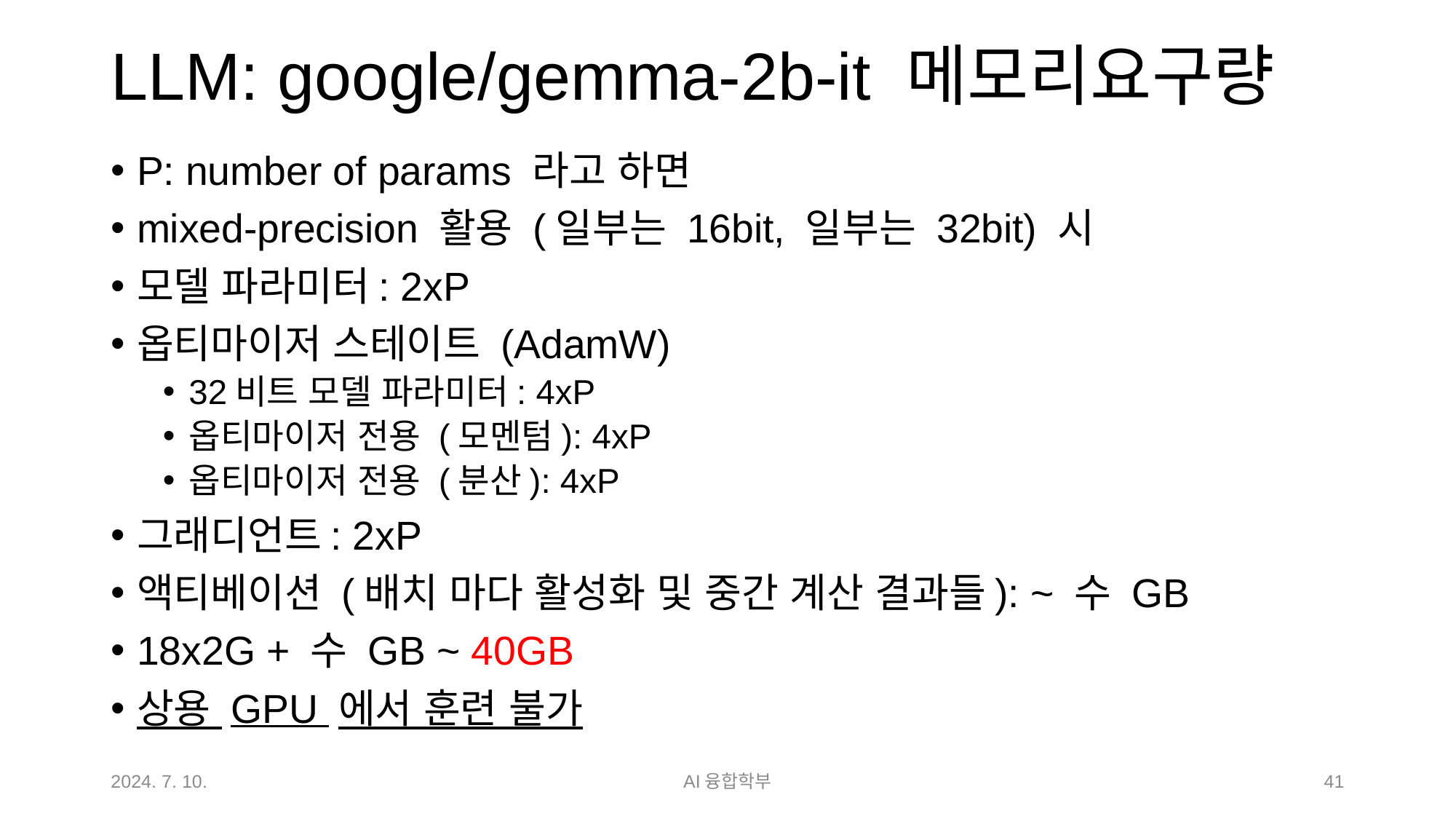

# LLM: google/gemma-2b-it 메모리요구량
P: number of params 라고 하면
mixed-precision 활용 (일부는 16bit, 일부는 32bit) 시
모델 파라미터: 2xP
옵티마이저 스테이트 (AdamW)
32비트 모델 파라미터: 4xP
옵티마이저 전용 (모멘텀): 4xP
옵티마이저 전용 (분산): 4xP
그래디언트: 2xP
액티베이션 (배치 마다 활성화 및 중간 계산 결과들): ~ 수 GB
18x2G + 수 GB ~ 40GB
상용 GPU 에서 훈련 불가
2024. 7. 10.
AI융합학부
41